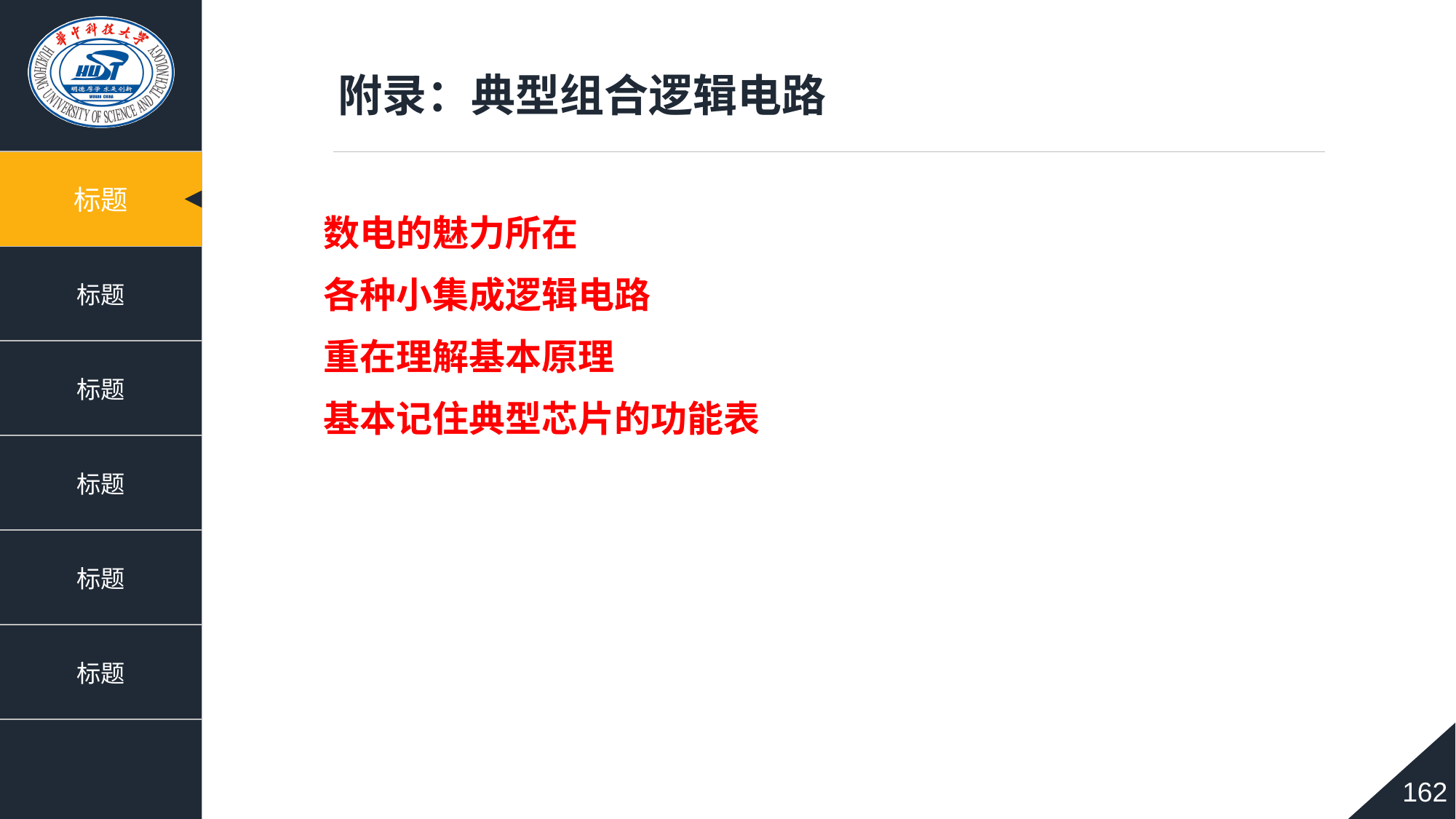

附录：典型组合逻辑电路
数电的魅力所在
各种小集成逻辑电路
重在理解基本原理
基本记住典型芯片的功能表